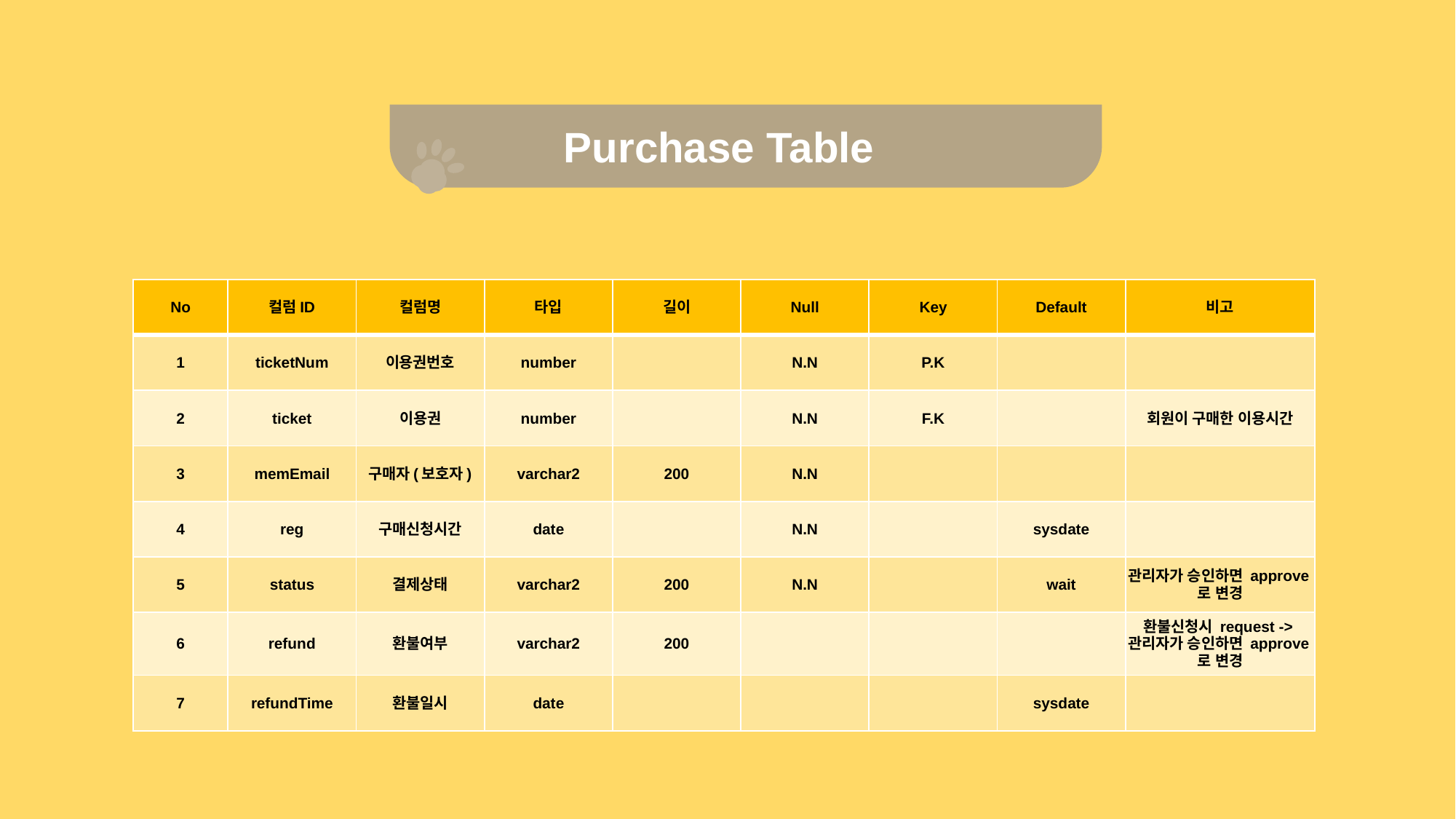

Purchase Table

| No | 컬럼ID | 컬럼명 | 타입 | 길이 | Null | Key | Default | 비고 |
| --- | --- | --- | --- | --- | --- | --- | --- | --- |
| 1 | ticketNum | 이용권번호 | number |  | N.N | P.K |  |  |
| 2 | ticket | 이용권 | number |  | N.N | F.K |  | 회원이 구매한 이용시간 |
| 3 | memEmail | 구매자(보호자) | varchar2 | 200 | N.N |  |  |  |
| 4 | reg | 구매신청시간 | date |  | N.N |  | sysdate |  |
| 5 | status | 결제상태 | varchar2 | 200 | N.N |  | wait | 관리자가 승인하면 approve로 변경 |
| 6 | refund | 환불여부 | varchar2 | 200 |  |  |  | 환불신청시 request -> 관리자가 승인하면 approve로 변경 |
| 7 | refundTime | 환불일시 | date |  |  |  | sysdate |  |